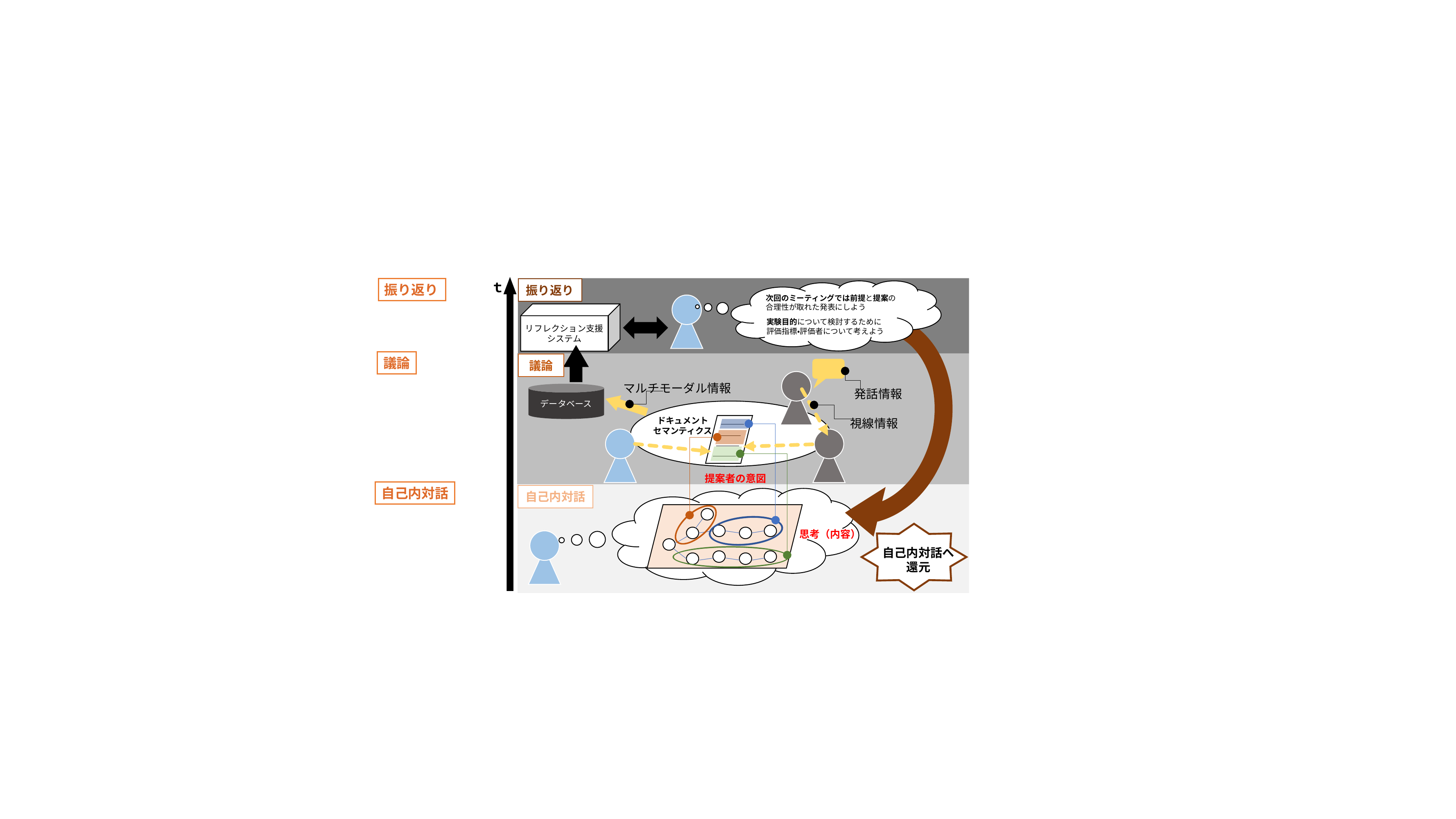

ｔ

振り返り

次回のミーティングでは前提と提案の合理性が取れた発表にしよう

リフレクション支援システム

実験目的について検討するために
評価指標・評価者について考えよう

議論

マルチモーダル情報
発話情報
データベース

ドキュメント
セマンティクス
視線情報

提案者の意図

自己内対話

自己内対話へ
還元
思考（内容）

振り返り
議論
自己内対話